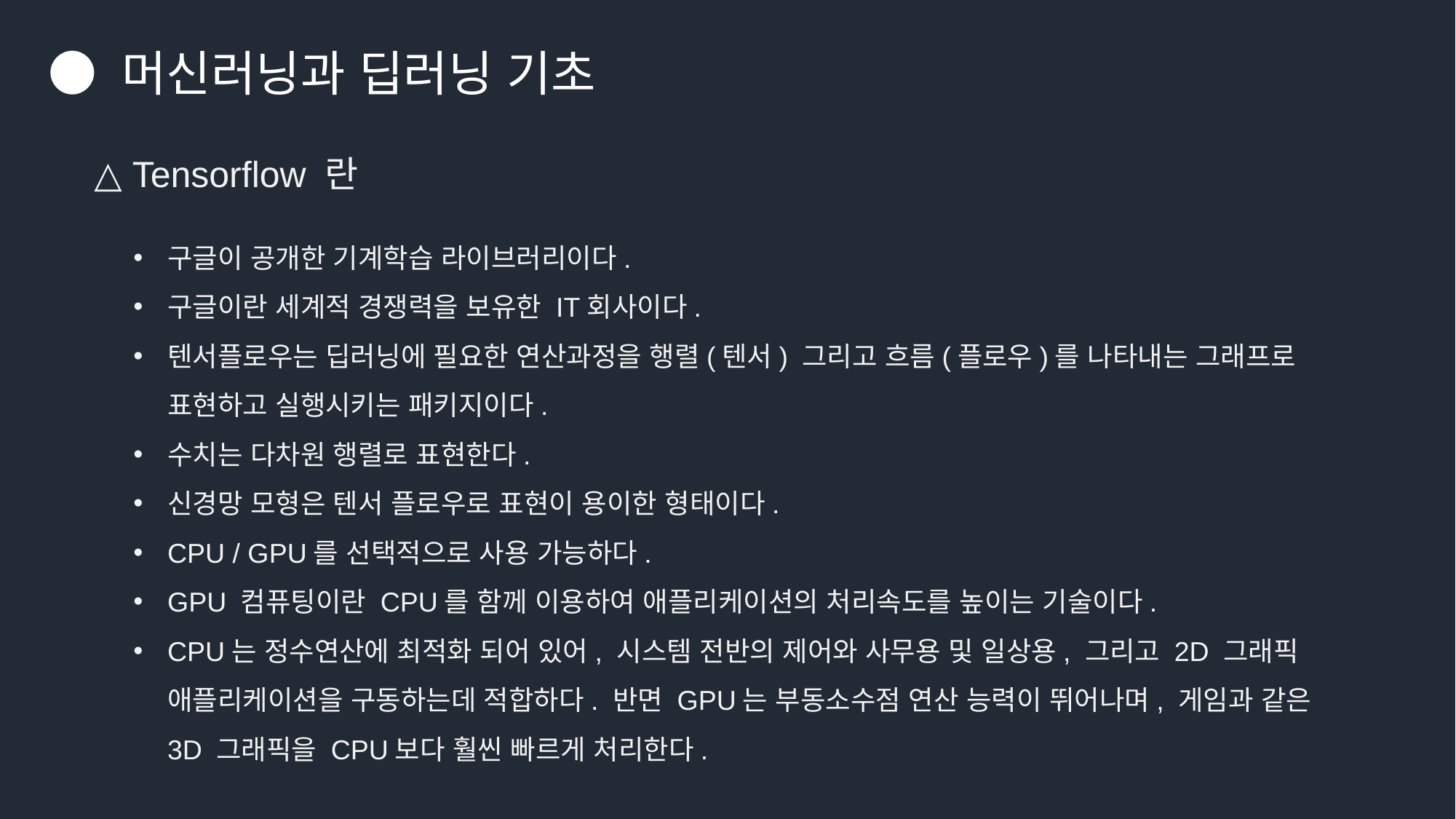

● 머신러닝과 딥러닝 기초
△ Tensorflow 란
구글이 공개한 기계학습 라이브러리이다.
구글이란 세계적 경쟁력을 보유한 IT회사이다.
텐서플로우는 딥러닝에 필요한 연산과정을 행렬(텐서) 그리고 흐름(플로우)를 나타내는 그래프로 표현하고 실행시키는 패키지이다.
수치는 다차원 행렬로 표현한다.
신경망 모형은 텐서 플로우로 표현이 용이한 형태이다.
CPU / GPU를 선택적으로 사용 가능하다.
GPU 컴퓨팅이란 CPU를 함께 이용하여 애플리케이션의 처리속도를 높이는 기술이다.
CPU는 정수연산에 최적화 되어 있어, 시스템 전반의 제어와 사무용 및 일상용, 그리고 2D 그래픽 애플리케이션을 구동하는데 적합하다. 반면 GPU는 부동소수점 연산 능력이 뛰어나며, 게임과 같은 3D 그래픽을 CPU보다 훨씬 빠르게 처리한다.